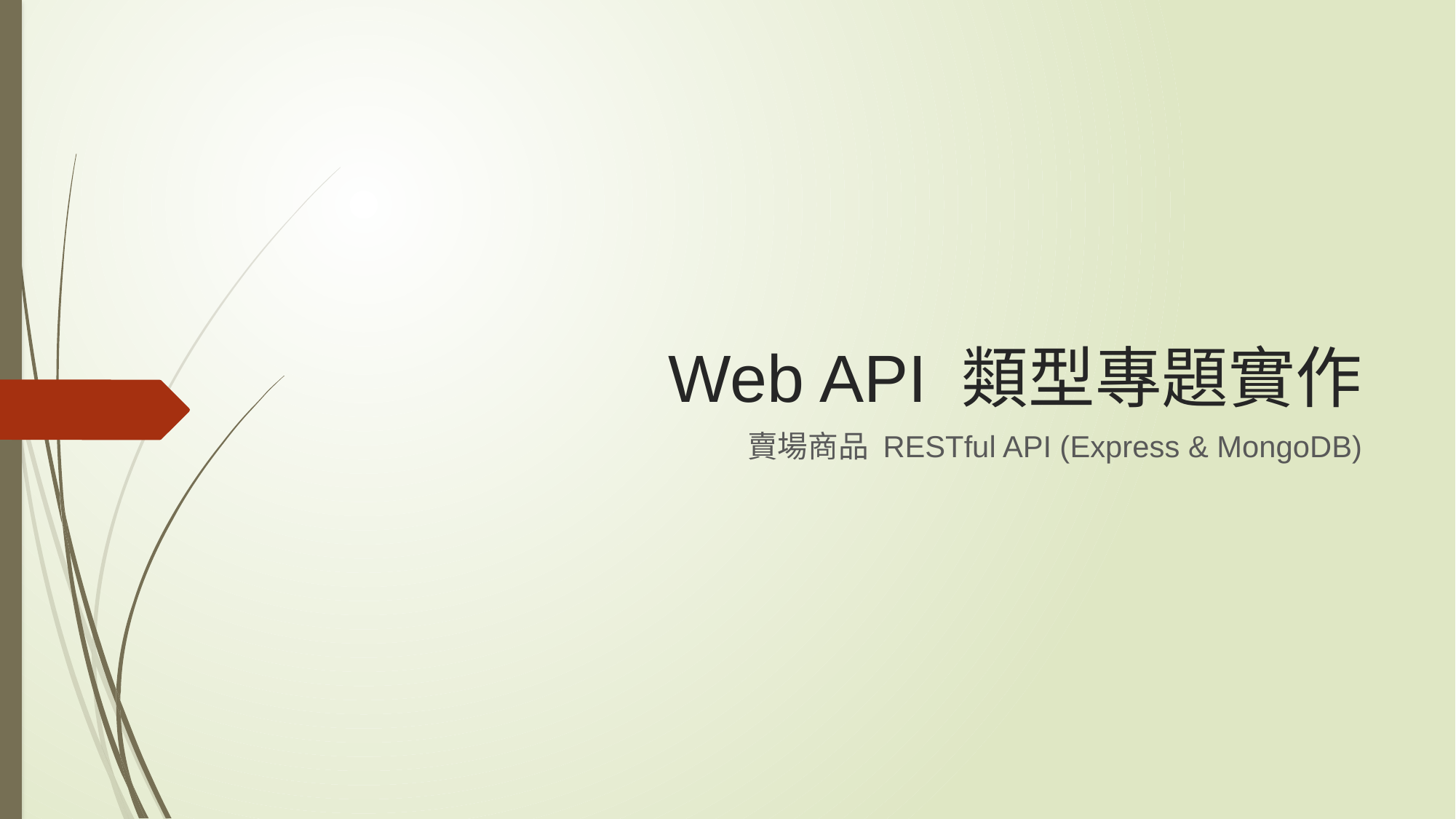

# Web API 類型專題實作
賣場商品 RESTful API (Express & MongoDB)